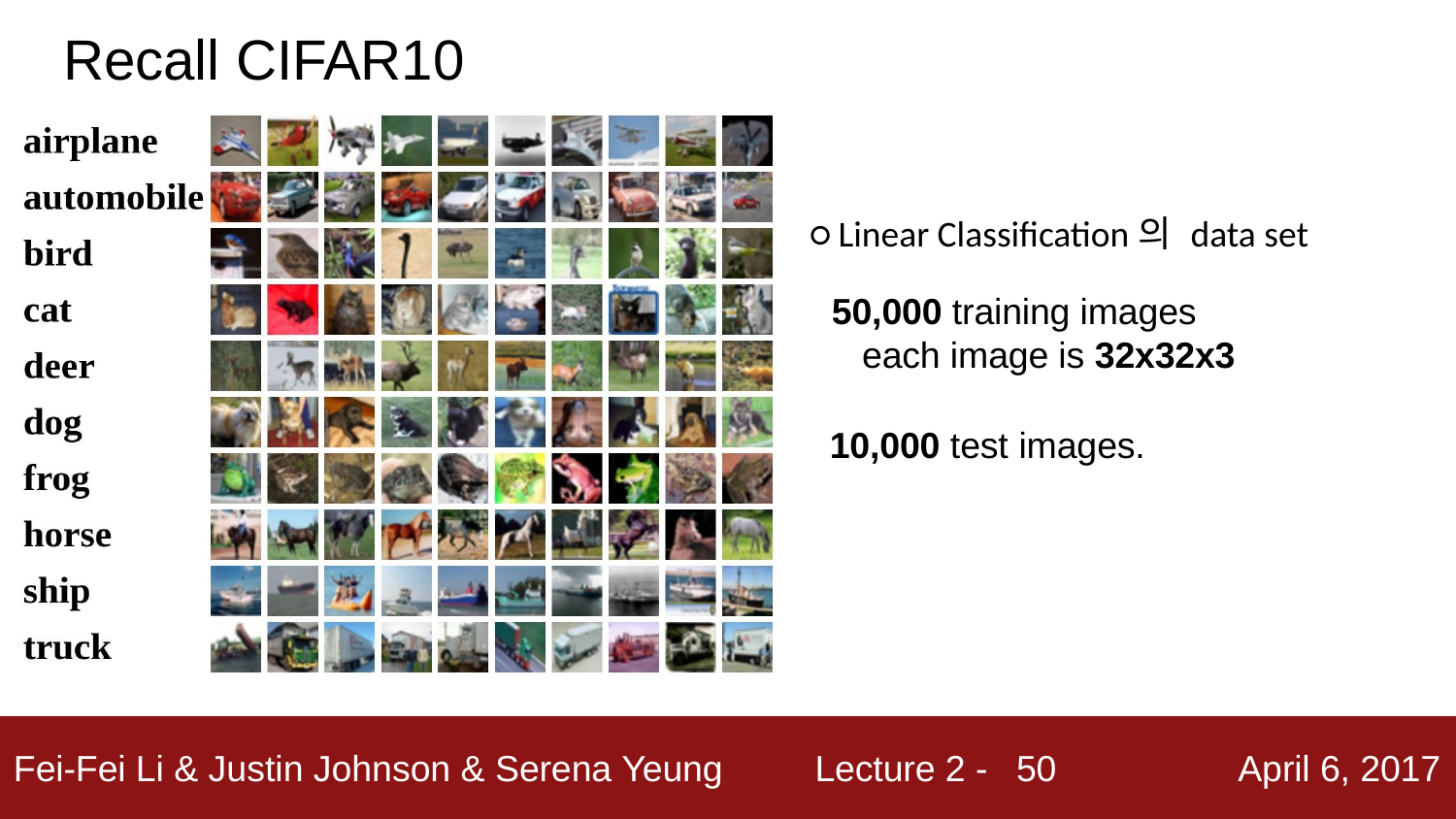

# Recall CIFAR10

○ Linear Classification의 data set
50,000 training images  each image is 32x32x3

10,000 test images.
50
Fei-Fei Li & Justin Johnson & Serena Yeung
Lecture 2 -
April 6, 2017